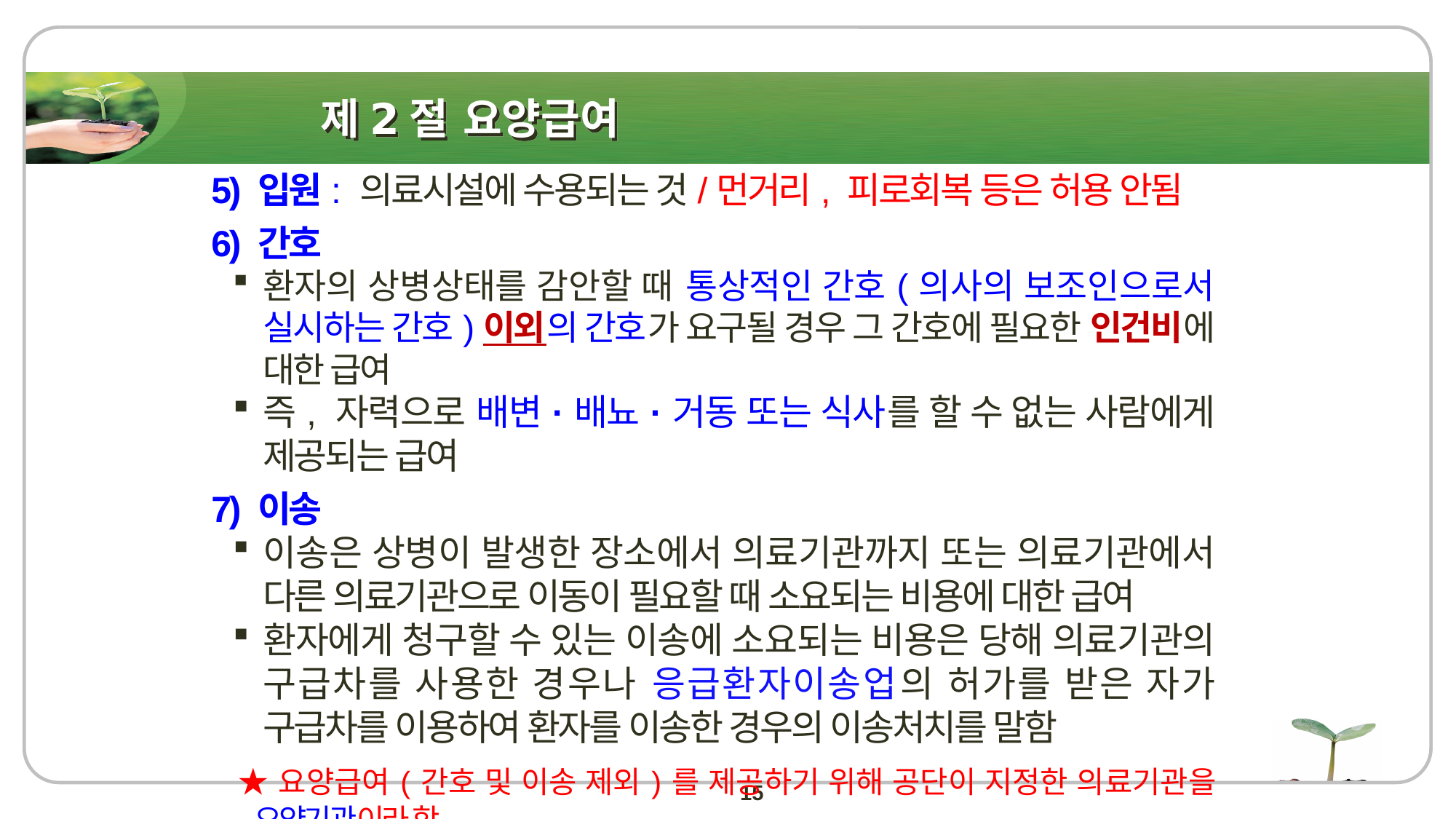

# 제2절 요양급여
5) 입원: 의료시설에 수용되는 것/먼거리, 피로회복 등은 허용 안됨
6) 간호
환자의 상병상태를 감안할 때 통상적인 간호(의사의 보조인으로서 실시하는 간호)이외의 간호가 요구될 경우 그 간호에 필요한 인건비에 대한 급여
즉, 자력으로 배변·배뇨·거동 또는 식사를 할 수 없는 사람에게 제공되는 급여
7) 이송
이송은 상병이 발생한 장소에서 의료기관까지 또는 의료기관에서 다른 의료기관으로 이동이 필요할 때 소요되는 비용에 대한 급여
환자에게 청구할 수 있는 이송에 소요되는 비용은 당해 의료기관의 구급차를 사용한 경우나 응급환자이송업의 허가를 받은 자가 구급차를 이용하여 환자를 이송한 경우의 이송처치를 말함
  ★요양급여(간호 및 이송 제외)를 제공하기 위해 공단이 지정한 의료기관을 요양기관이라 함
15